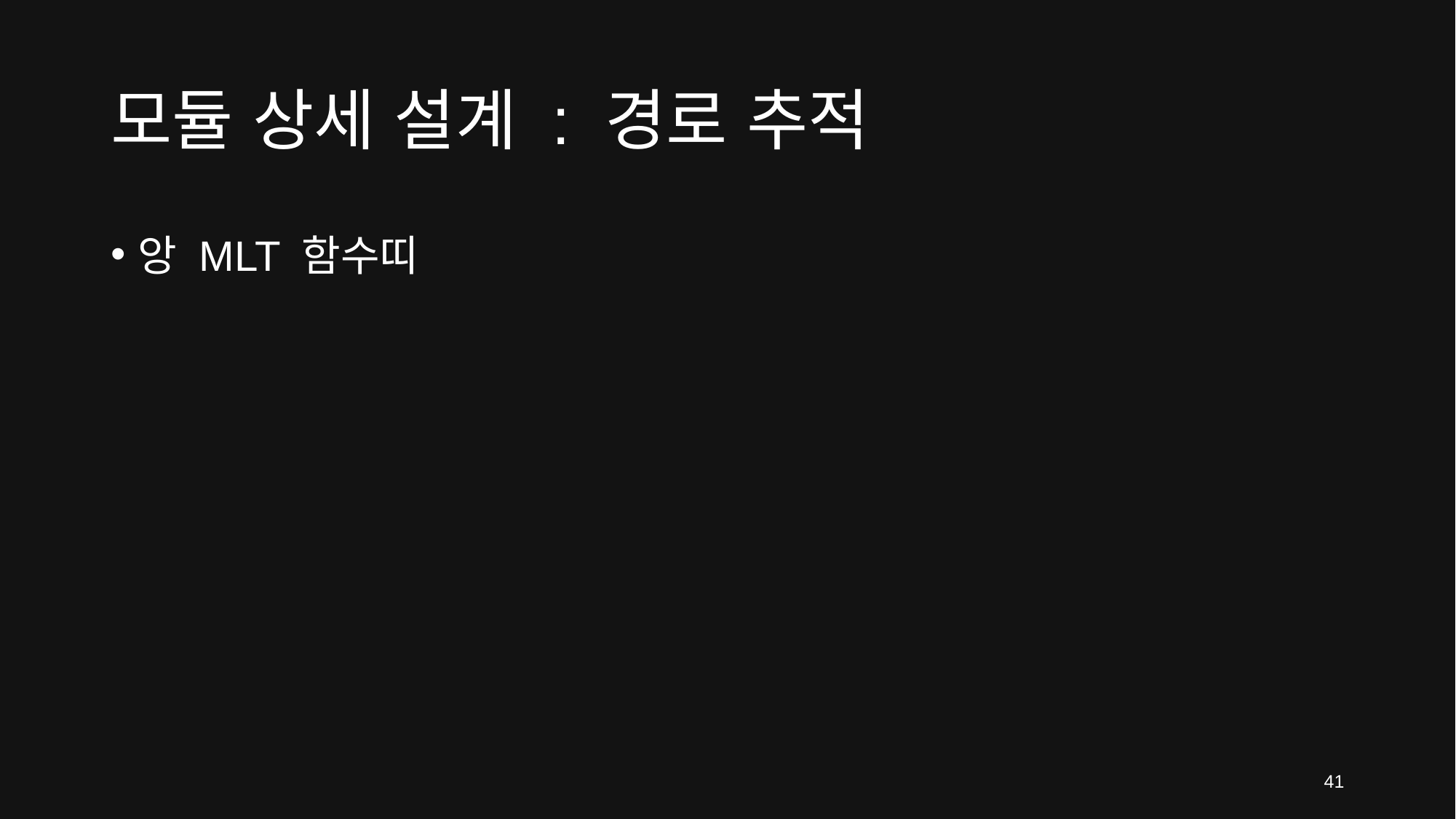

# 모듈 상세 설계 : 경로 추적
앙 MLT 함수띠
41